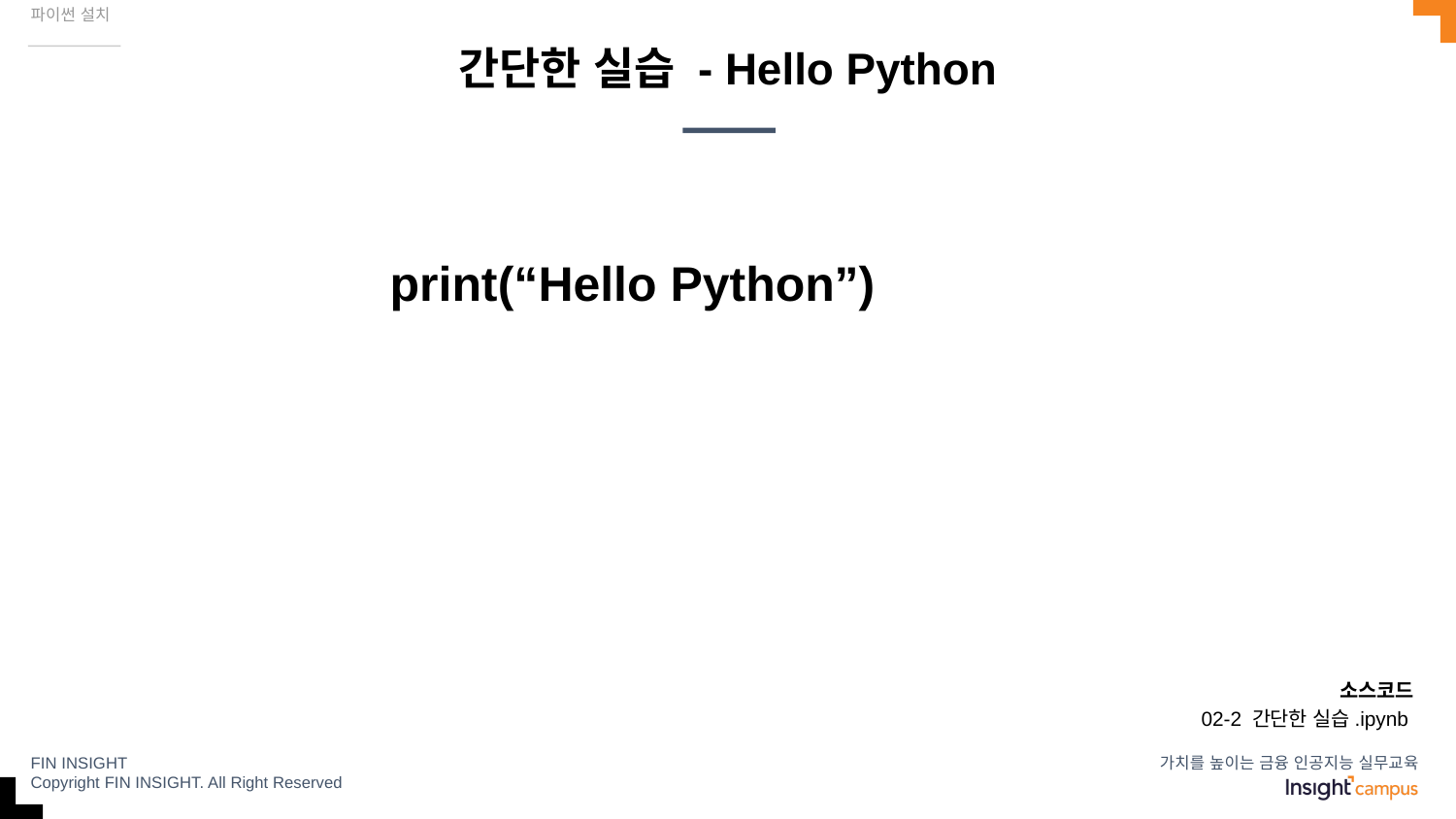

파이썬 설치
# 간단한 실습 - Hello Python
print(“Hello Python”)
소스코드
02-2 간단한 실습.ipynb